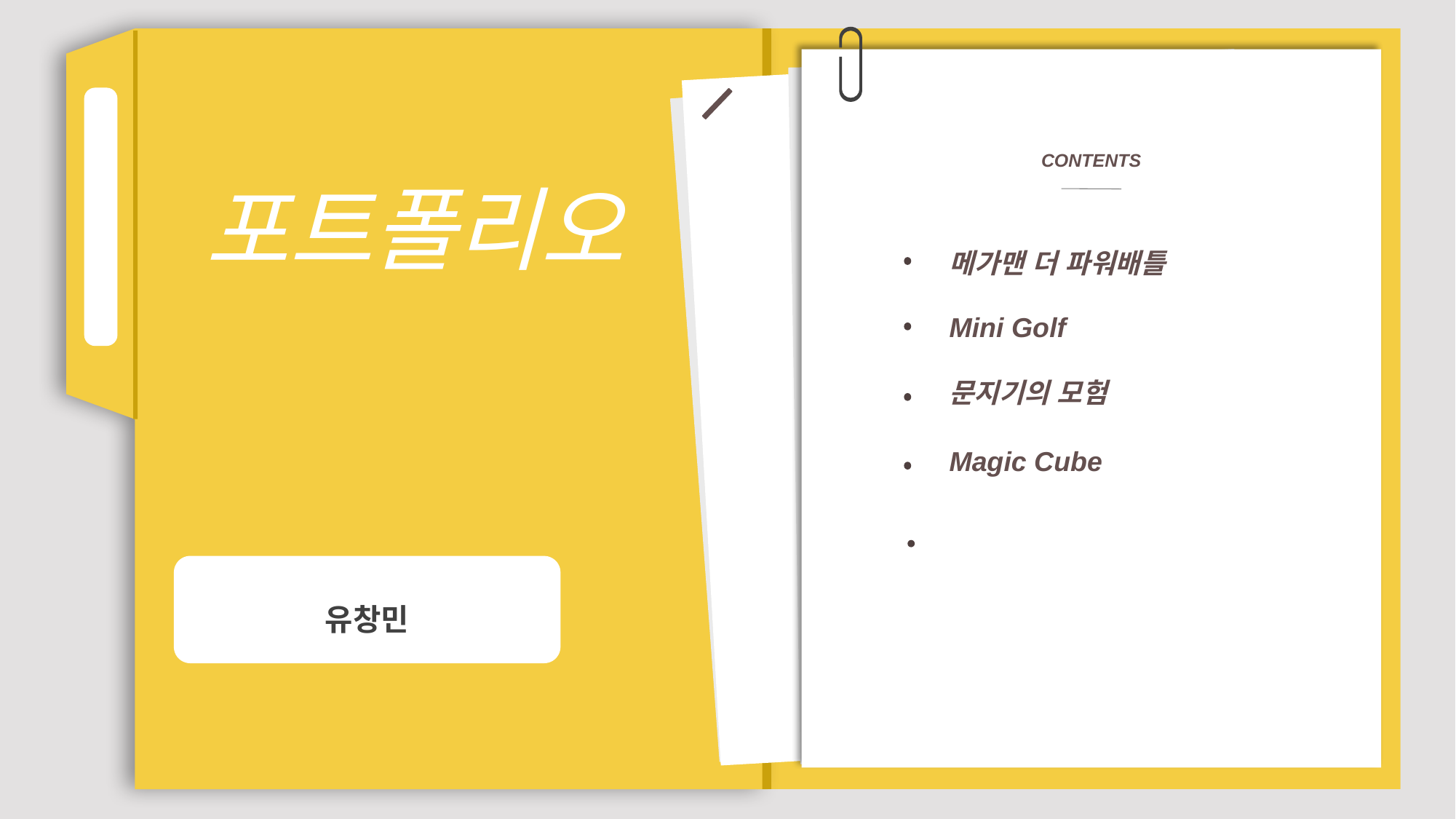

포트폴리오
CONTENTS

메가맨 더 파워배틀

Mini Golf

문지기의 모험

Magic Cube

유창민